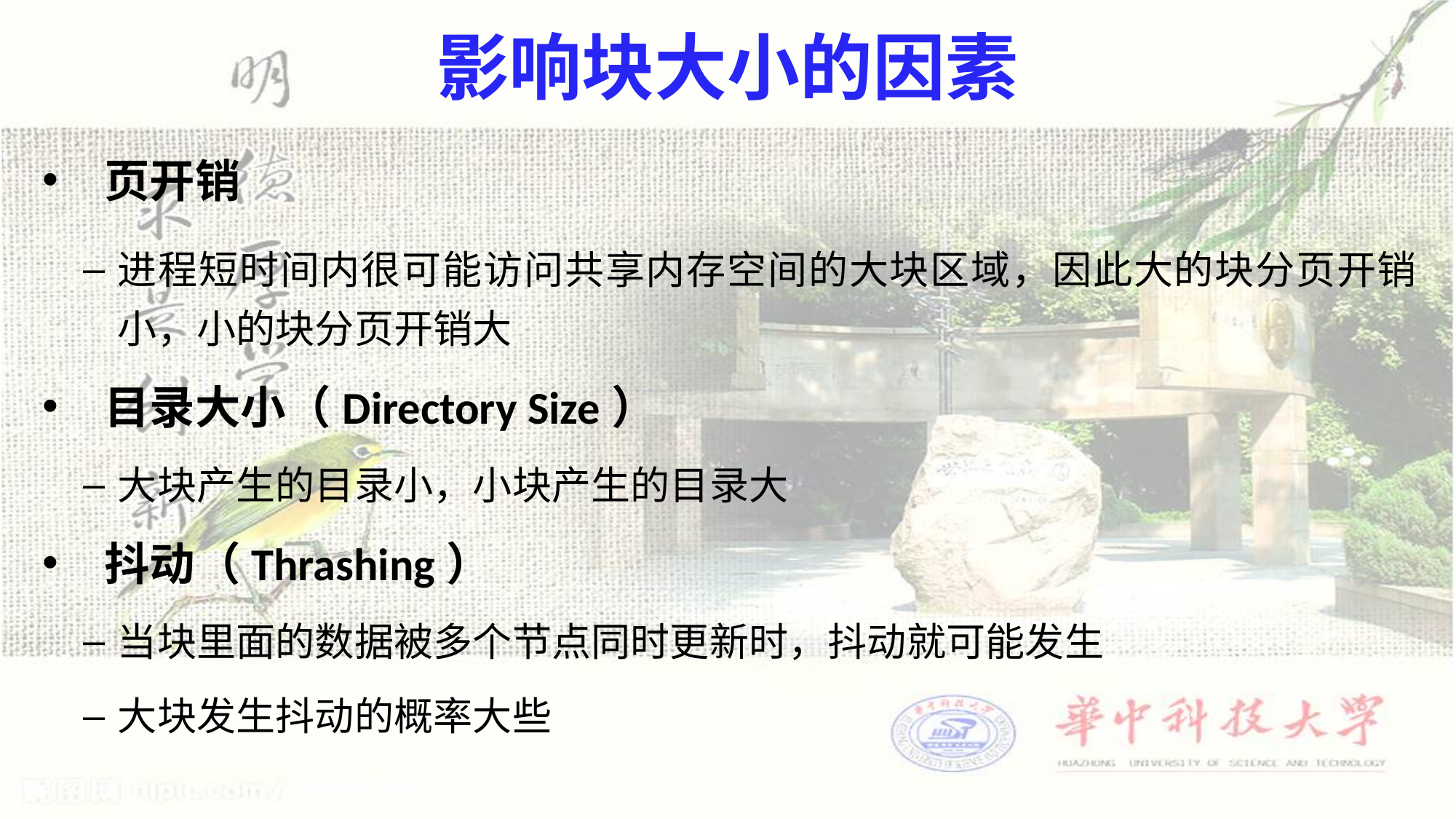

# 影响块大小的因素
页开销
进程短时间内很可能访问共享内存空间的大块区域，因此大的块分页开销小，小的块分页开销大
目录大小（Directory Size）
大块产生的目录小，小块产生的目录大
抖动（Thrashing）
当块里面的数据被多个节点同时更新时，抖动就可能发生
大块发生抖动的概率大些